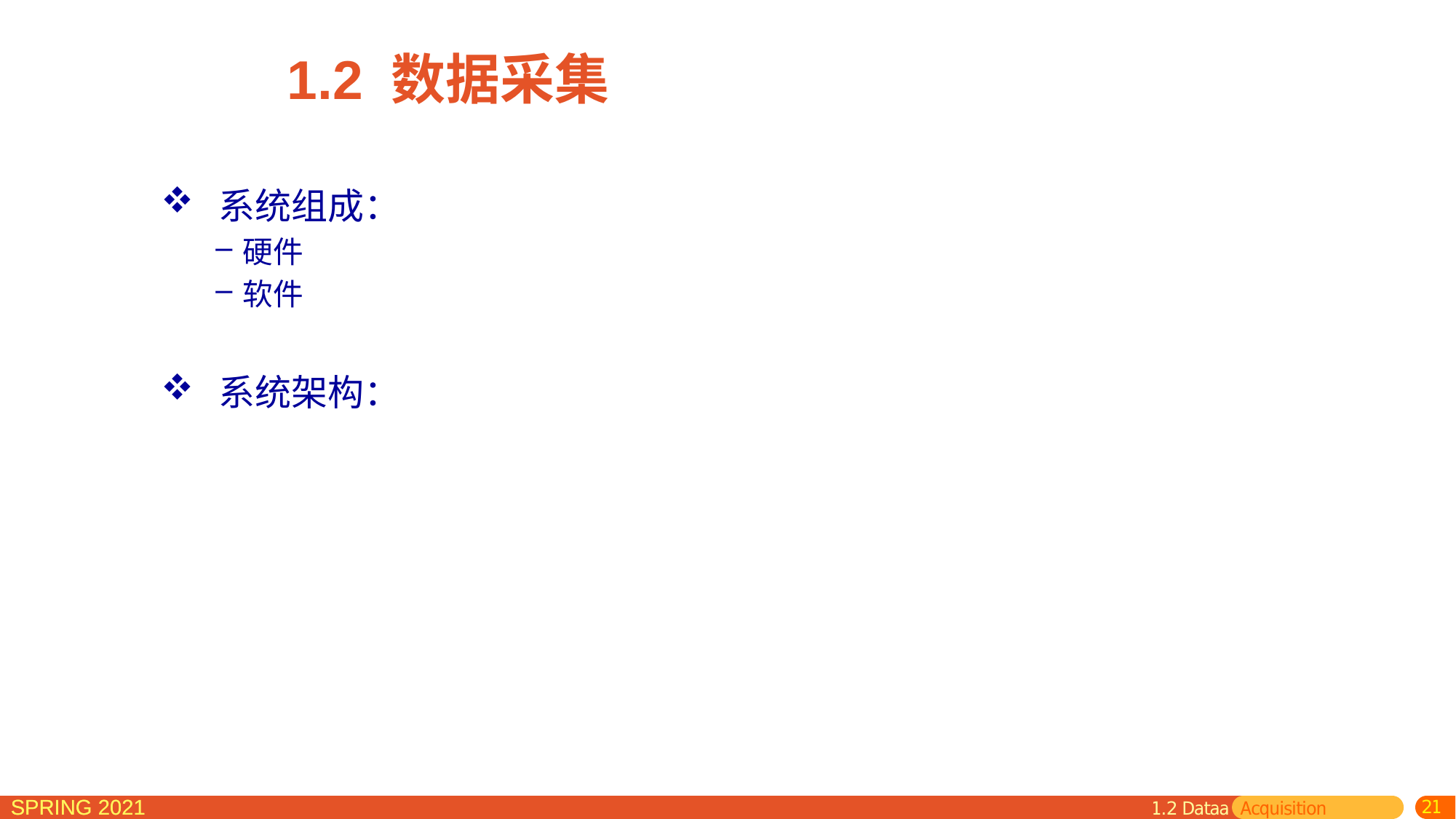

1.2 数据采集
 系统组成：
硬件
软件

 系统架构：

1.2 Dataa  Acquisition
21